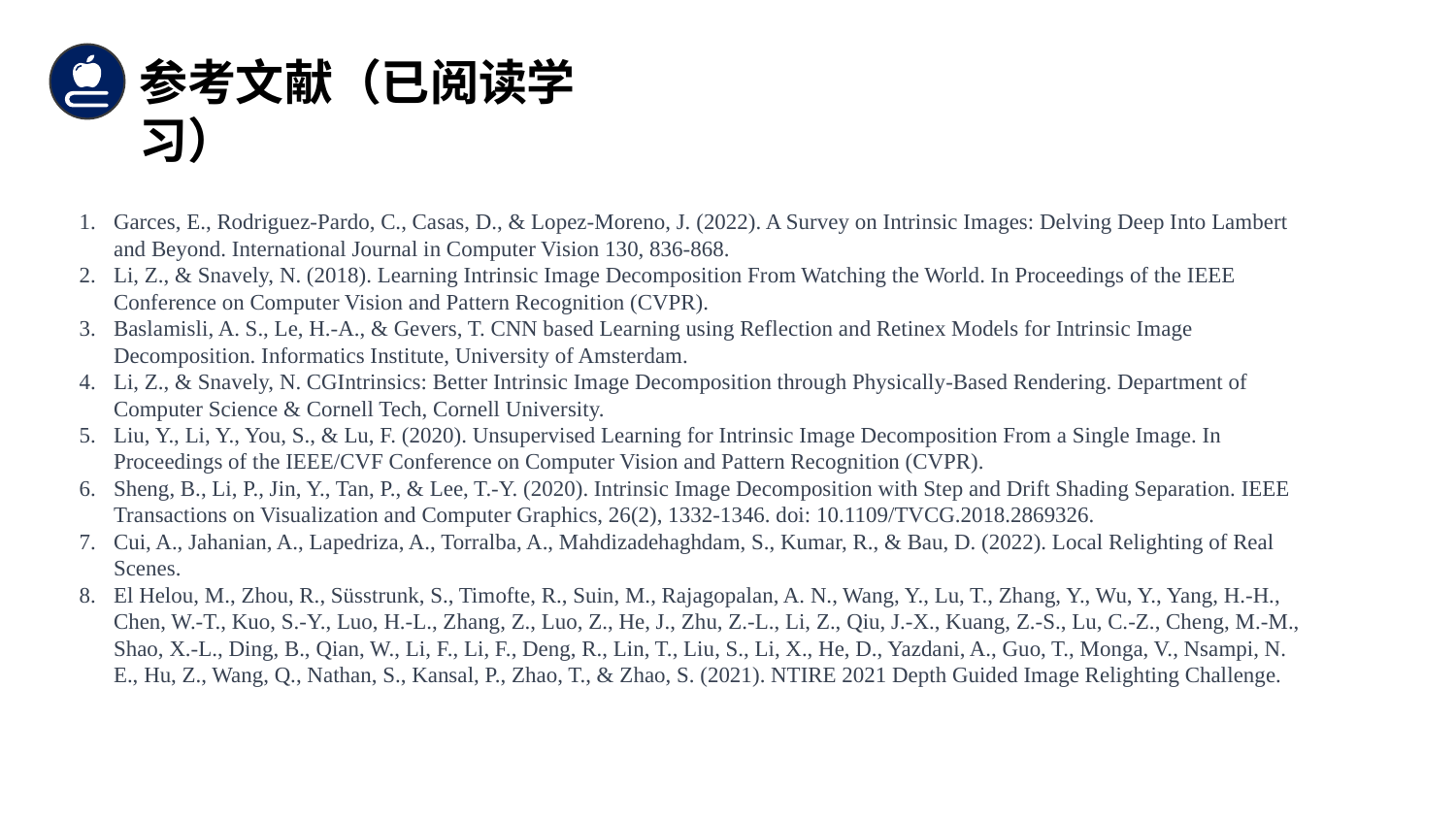

参考文献（已阅读学习）
Garces, E., Rodriguez-Pardo, C., Casas, D., & Lopez-Moreno, J. (2022). A Survey on Intrinsic Images: Delving Deep Into Lambert and Beyond. International Journal in Computer Vision 130, 836-868.
Li, Z., & Snavely, N. (2018). Learning Intrinsic Image Decomposition From Watching the World. In Proceedings of the IEEE Conference on Computer Vision and Pattern Recognition (CVPR).
Baslamisli, A. S., Le, H.-A., & Gevers, T. CNN based Learning using Reflection and Retinex Models for Intrinsic Image Decomposition. Informatics Institute, University of Amsterdam.
Li, Z., & Snavely, N. CGIntrinsics: Better Intrinsic Image Decomposition through Physically-Based Rendering. Department of Computer Science & Cornell Tech, Cornell University.
Liu, Y., Li, Y., You, S., & Lu, F. (2020). Unsupervised Learning for Intrinsic Image Decomposition From a Single Image. In Proceedings of the IEEE/CVF Conference on Computer Vision and Pattern Recognition (CVPR).
Sheng, B., Li, P., Jin, Y., Tan, P., & Lee, T.-Y. (2020). Intrinsic Image Decomposition with Step and Drift Shading Separation. IEEE Transactions on Visualization and Computer Graphics, 26(2), 1332-1346. doi: 10.1109/TVCG.2018.2869326.
Cui, A., Jahanian, A., Lapedriza, A., Torralba, A., Mahdizadehaghdam, S., Kumar, R., & Bau, D. (2022). Local Relighting of Real Scenes.
El Helou, M., Zhou, R., Süsstrunk, S., Timofte, R., Suin, M., Rajagopalan, A. N., Wang, Y., Lu, T., Zhang, Y., Wu, Y., Yang, H.-H., Chen, W.-T., Kuo, S.-Y., Luo, H.-L., Zhang, Z., Luo, Z., He, J., Zhu, Z.-L., Li, Z., Qiu, J.-X., Kuang, Z.-S., Lu, C.-Z., Cheng, M.-M., Shao, X.-L., Ding, B., Qian, W., Li, F., Li, F., Deng, R., Lin, T., Liu, S., Li, X., He, D., Yazdani, A., Guo, T., Monga, V., Nsampi, N. E., Hu, Z., Wang, Q., Nathan, S., Kansal, P., Zhao, T., & Zhao, S. (2021). NTIRE 2021 Depth Guided Image Relighting Challenge.